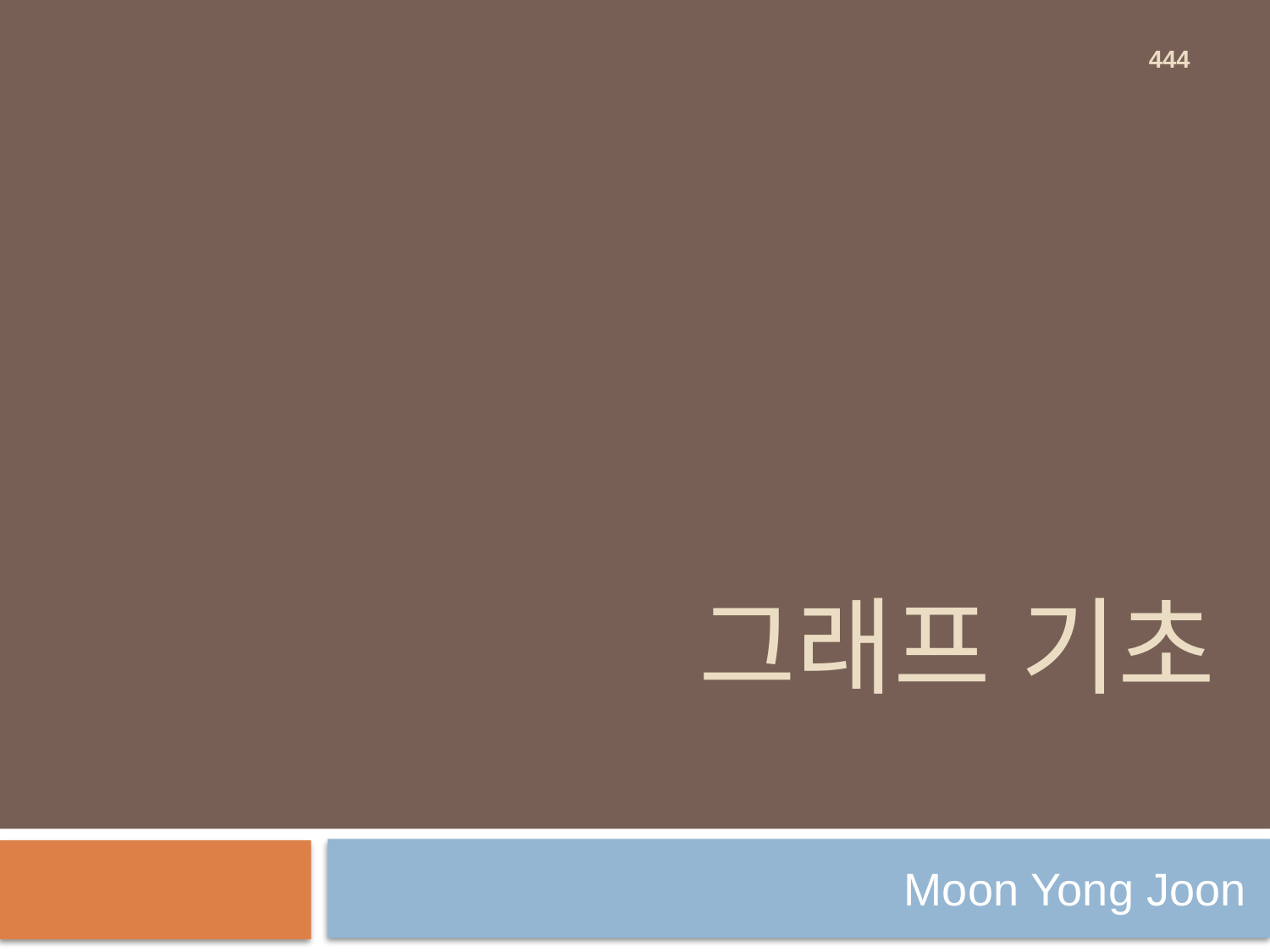

444
# 그래프 기초
Moon Yong Joon